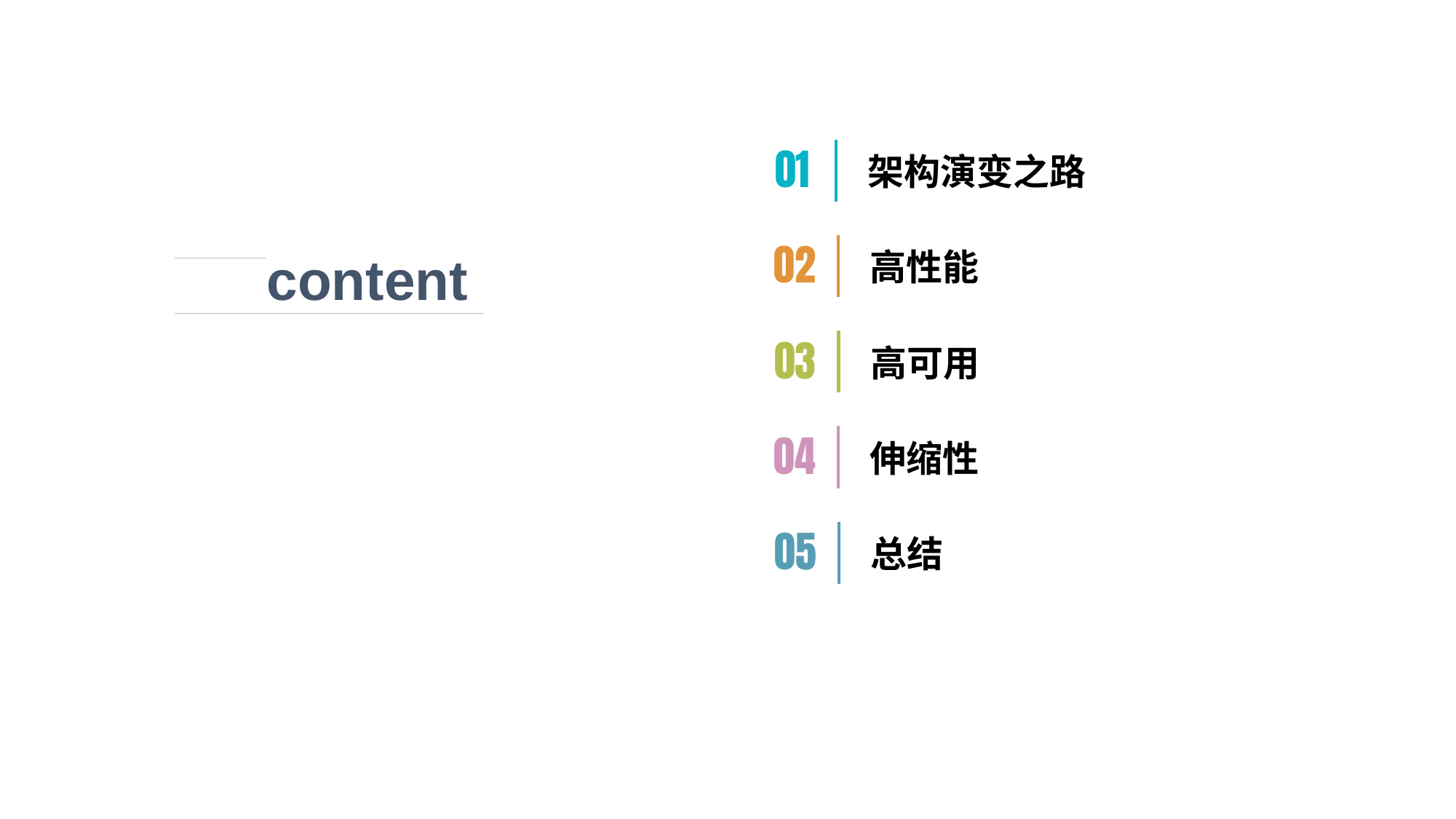

01
架构演变之路
content
02
高性能
03
高可用
04
伸缩性
05
总结